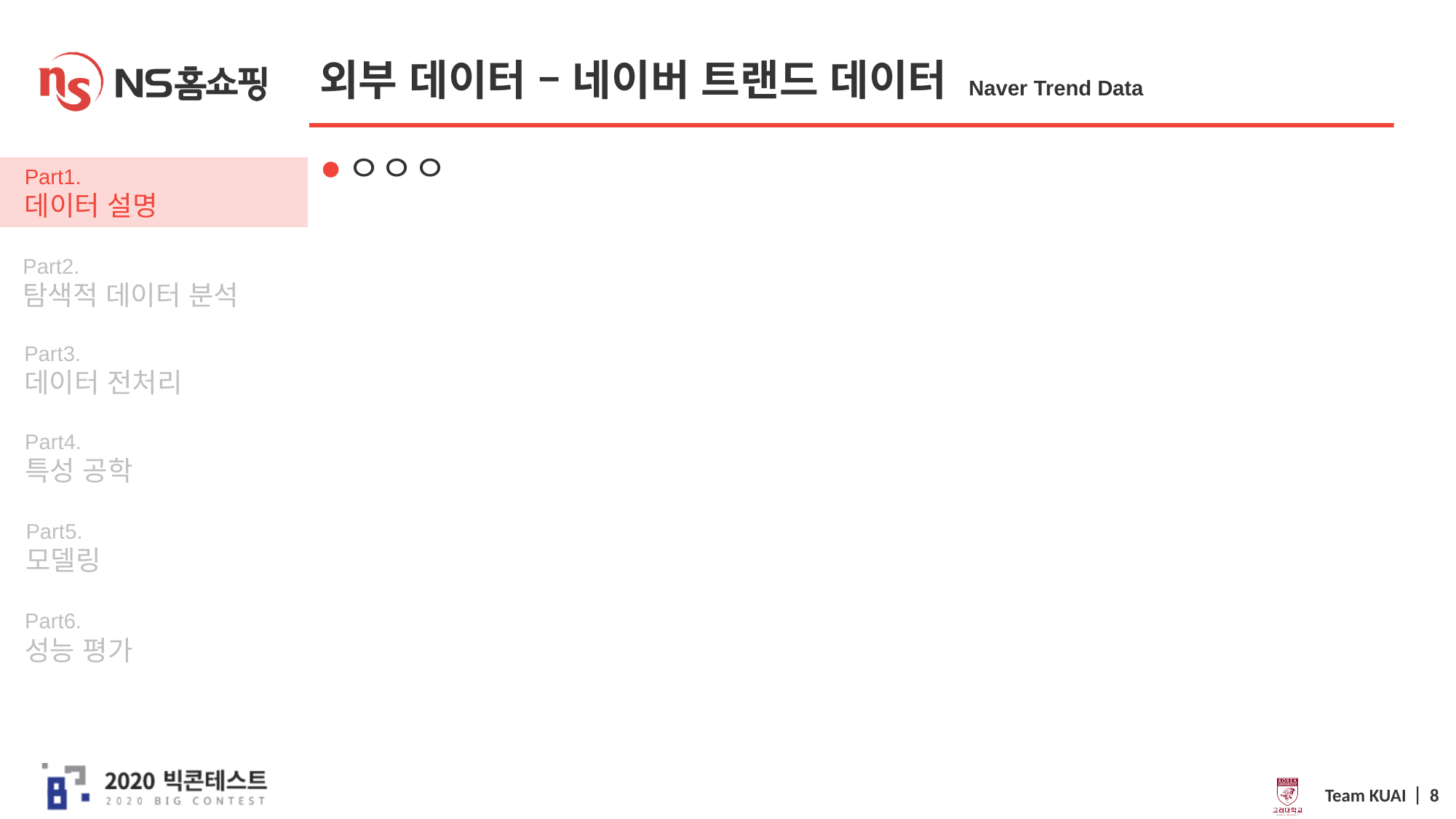

# 외부 데이터 – 네이버 트랜드 데이터 Naver Trend Data
ㅇㅇㅇ
Team KUAI  ⎸ 8